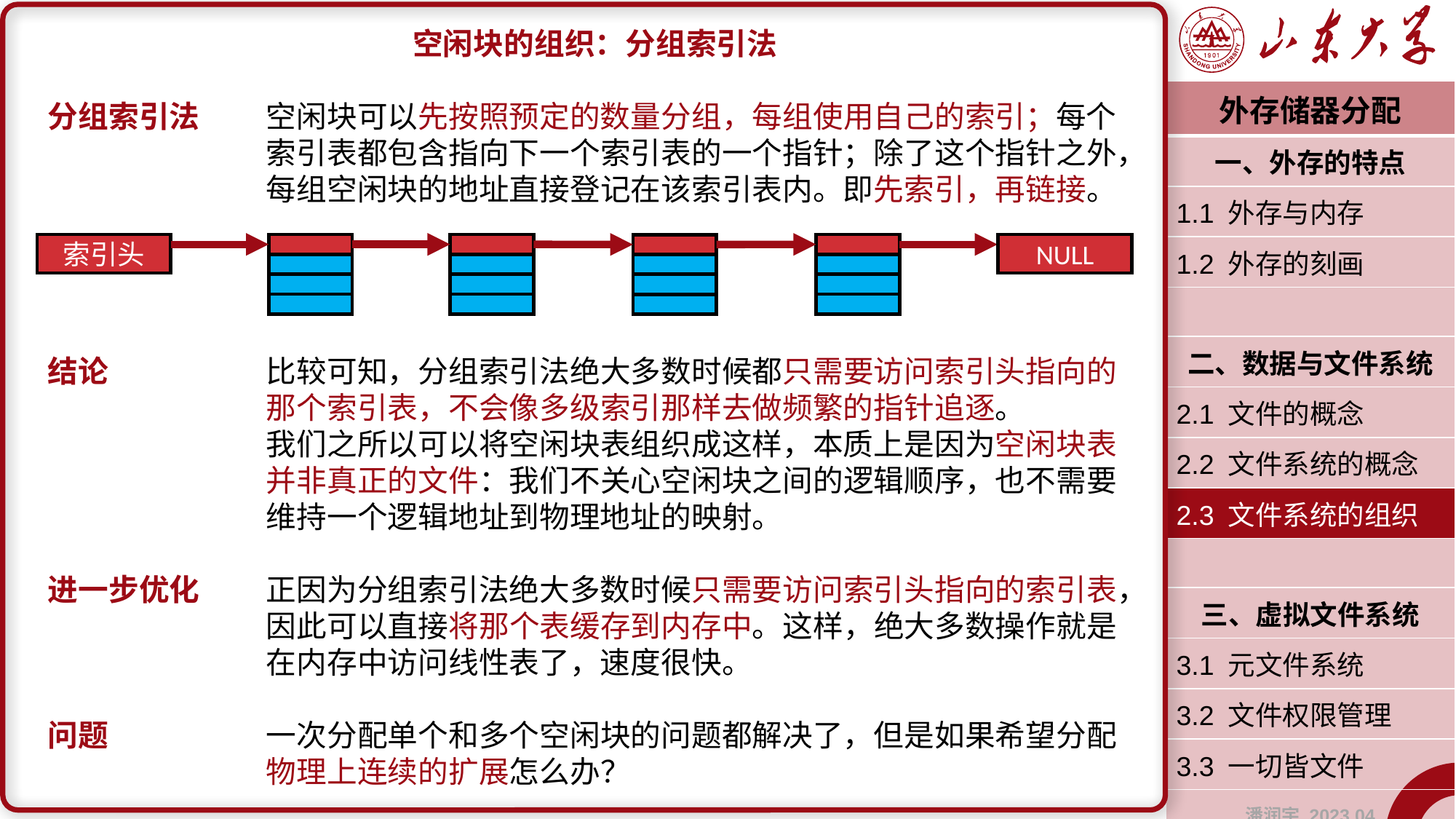

空闲块的组织：分组索引法

分组索引法	空闲块可以先按照预定的数量分组，每组使用自己的索引；每个			索引表都包含指向下一个索引表的一个指针；除了这个指针之外，		每组空闲块的地址直接登记在该索引表内。即先索引，再链接。

结论		比较可知，分组索引法绝大多数时候都只需要访问索引头指向的			那个索引表，不会像多级索引那样去做频繁的指针追逐。
		我们之所以可以将空闲块表组织成这样，本质上是因为空闲块表			并非真正的文件：我们不关心空闲块之间的逻辑顺序，也不需要			维持一个逻辑地址到物理地址的映射。

进一步优化	正因为分组索引法绝大多数时候只需要访问索引头指向的索引表，		因此可以直接将那个表缓存到内存中。这样，绝大多数操作就是			在内存中访问线性表了，速度很快。

问题		一次分配单个和多个空闲块的问题都解决了，但是如果希望分配			物理上连续的扩展怎么办？
| 外存储器分配 |
| --- |
| 一、外存的特点 |
| 1.1 外存与内存 |
| 1.2 外存的刻画 |
|  |
| 二、数据与文件系统 |
| 2.1 文件的概念 |
| 2.2 文件系统的概念 |
| 2.3 文件系统的组织 |
|  |
| 三、虚拟文件系统 |
| 3.1 元文件系统 |
| 3.2 文件权限管理 |
| 3.3 一切皆文件 |
| 潘润宇 2023.04 |
索引头

NULL